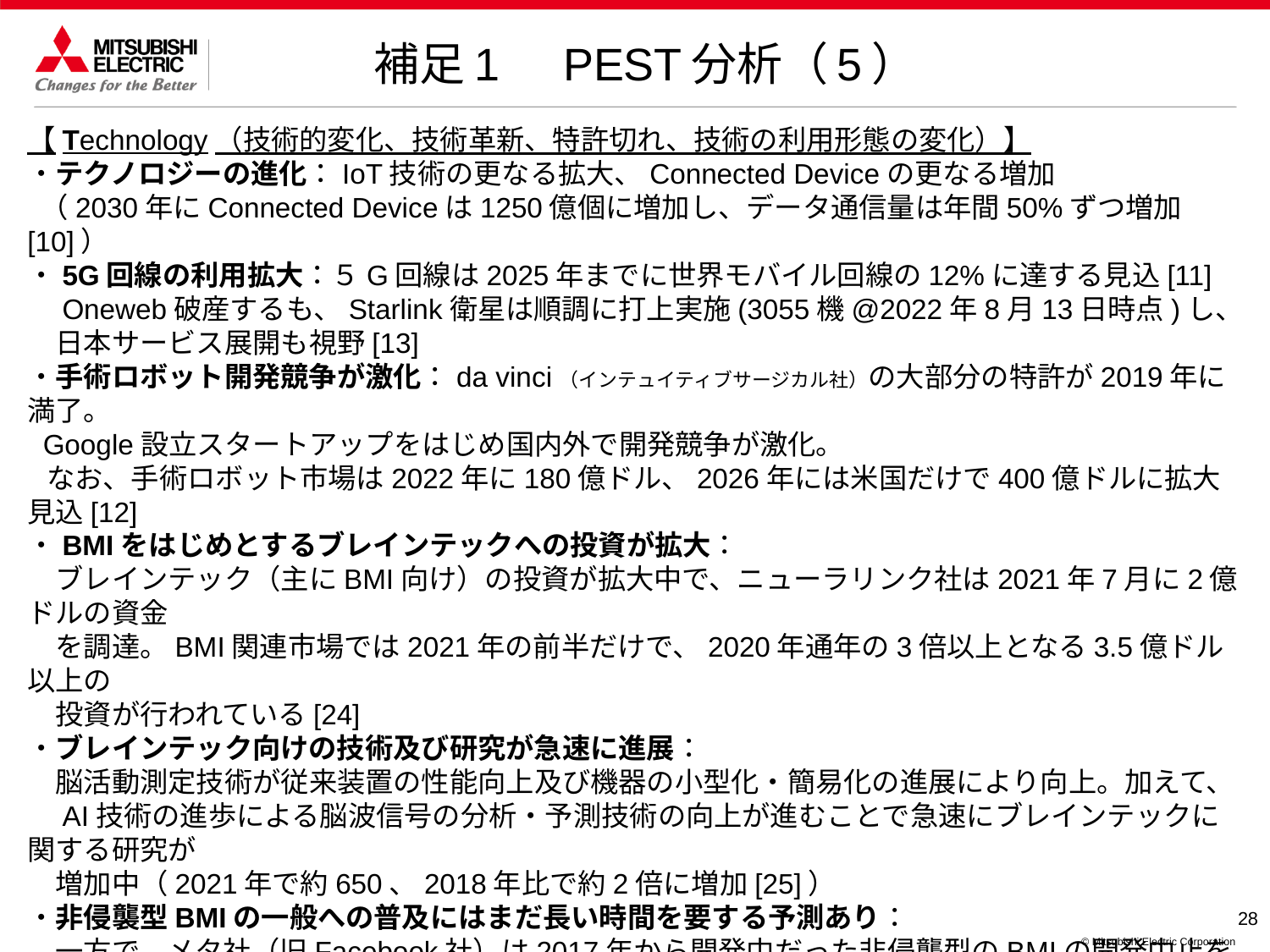

補足1　PEST分析（5）
【Technology（技術的変化、技術革新、特許切れ、技術の利用形態の変化）】
・テクノロジーの進化：IoT技術の更なる拡大、Connected Deviceの更なる増加
 （2030年にConnected Deviceは1250億個に増加し、データ通信量は年間50%ずつ増加[10]）
・5G回線の利用拡大：５G回線は2025年までに世界モバイル回線の12%に達する見込[11]
　Oneweb破産するも、Starlink衛星は順調に打上実施(3055機@2022年8月13日時点)し、
　日本サービス展開も視野[13]
・手術ロボット開発競争が激化：da vinci（インテュイティブサージカル社）の大部分の特許が2019年に満了。
  Google設立スタートアップをはじめ国内外で開発競争が激化。
  なお、手術ロボット市場は2022年に180億ドル、2026年には米国だけで400億ドルに拡大見込[12]
・BMIをはじめとするブレインテックへの投資が拡大：
　ブレインテック（主にBMI向け）の投資が拡大中で、ニューラリンク社は2021年7月に2億ドルの資金
　を調達。BMI関連市場では2021年の前半だけで、2020年通年の3倍以上となる3.5億ドル以上の
　投資が行われている[24]
・ブレインテック向けの技術及び研究が急速に進展：
　脳活動測定技術が従来装置の性能向上及び機器の小型化・簡易化の進展により向上。加えて、
　AI技術の進歩による脳波信号の分析・予測技術の向上が進むことで急速にブレインテックに関する研究が
　増加中（2021年で約650、2018年比で約2倍に増加[25]）
・非侵襲型BMIの一般への普及にはまだ長い時間を要する予測あり：
　一方で、メタ社（旧Facebook社）は2017年から開発中だった非侵襲型のBMIの開発中止を
　2021年に発表し、代わりにEMGを使ったニューラルリストバンド等の開発に移行するなど、
　一般消費者向けのBMIの普及にはまだ長い時間を要する予測もある[26]
・2022年のガートナーのハイプサイクルにて没入感と関係する技術が成長トレンド：
　没入感に関係するメタバース、デジタルツイン、デジタルヒューマンなどがの没入感と関係する技術が
　ハイプサイクルにて黎明期に位置付けられた[27]